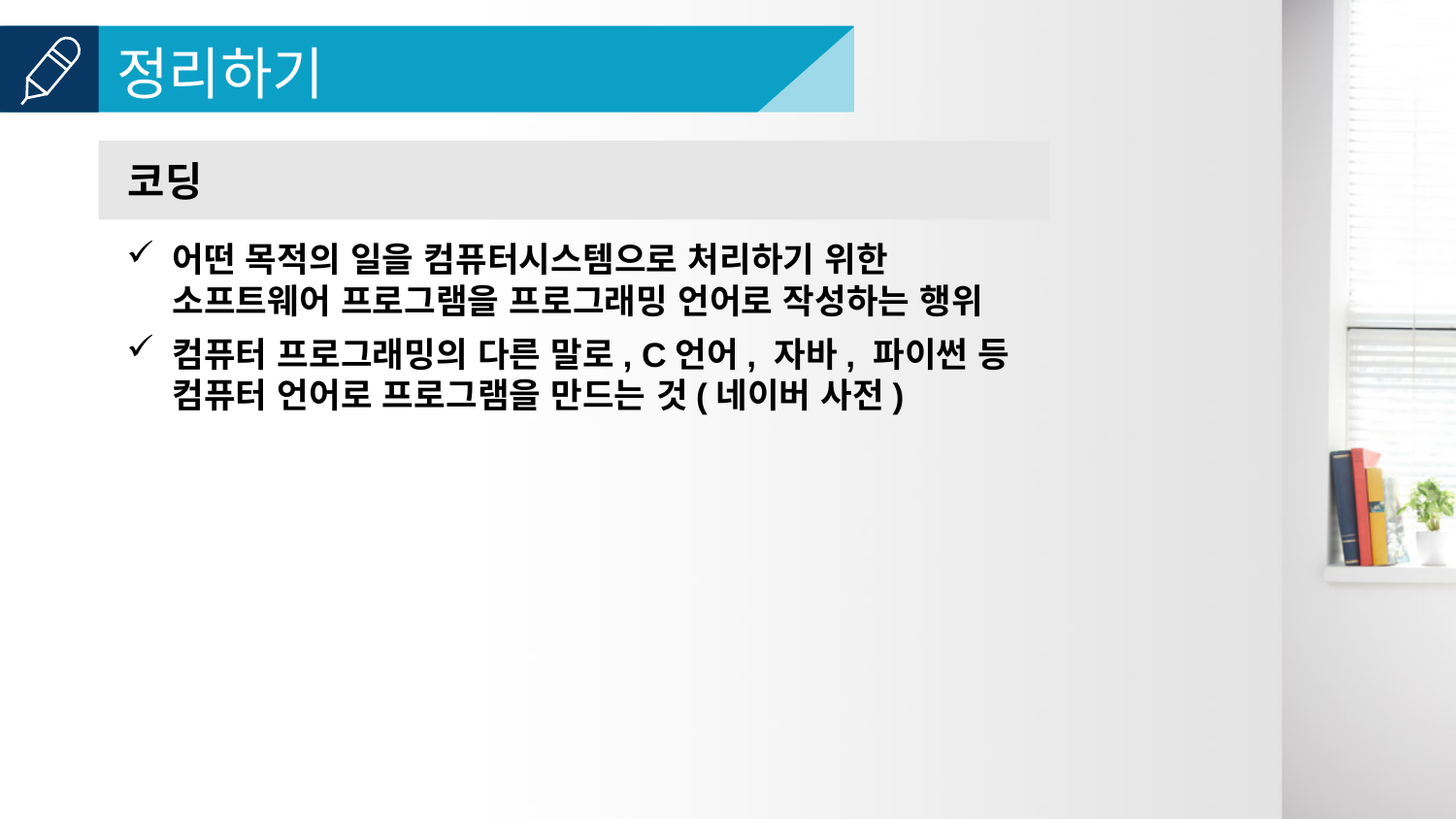

코딩
어떤 목적의 일을 컴퓨터시스템으로 처리하기 위한
소프트웨어 프로그램을 프로그래밍 언어로 작성하는 행위
컴퓨터 프로그래밍의 다른 말로, C언어, 자바, 파이썬 등
컴퓨터 언어로 프로그램을 만드는 것(네이버 사전)